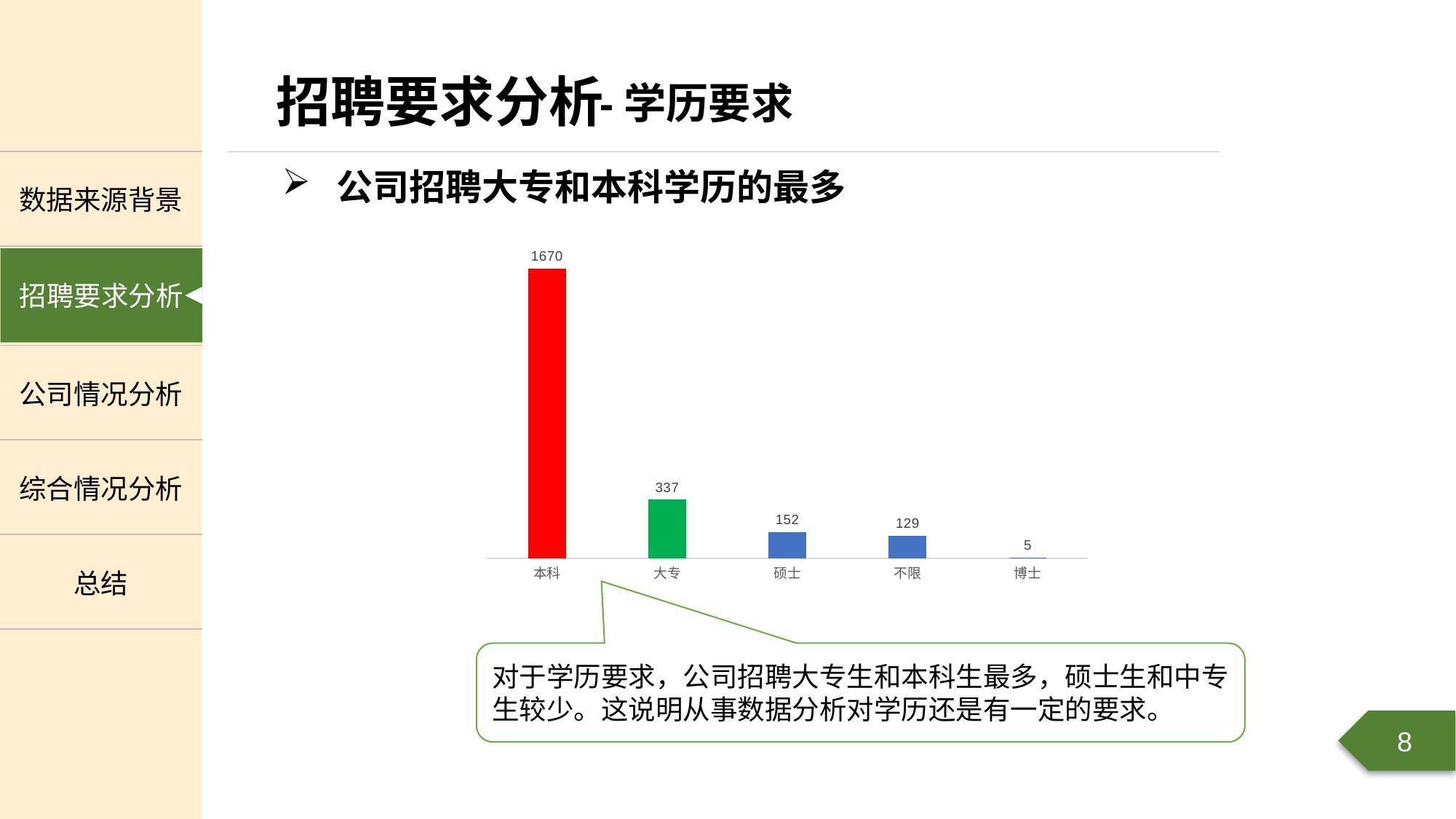

-学历要求
公司招聘大专和本科学历的最多

### Chart

| Category |  |
|---|---|
| 本科 | 1670.0 |
| 大专 | 337.0 |
| 硕士 | 152.0 |
| 不限 | 129.0 |
| 博士 | 5.0 |
对于学历要求，公司招聘大专生和本科生最多，硕士生和中专生较少。这说明从事数据分析对学历还是有一定的要求。